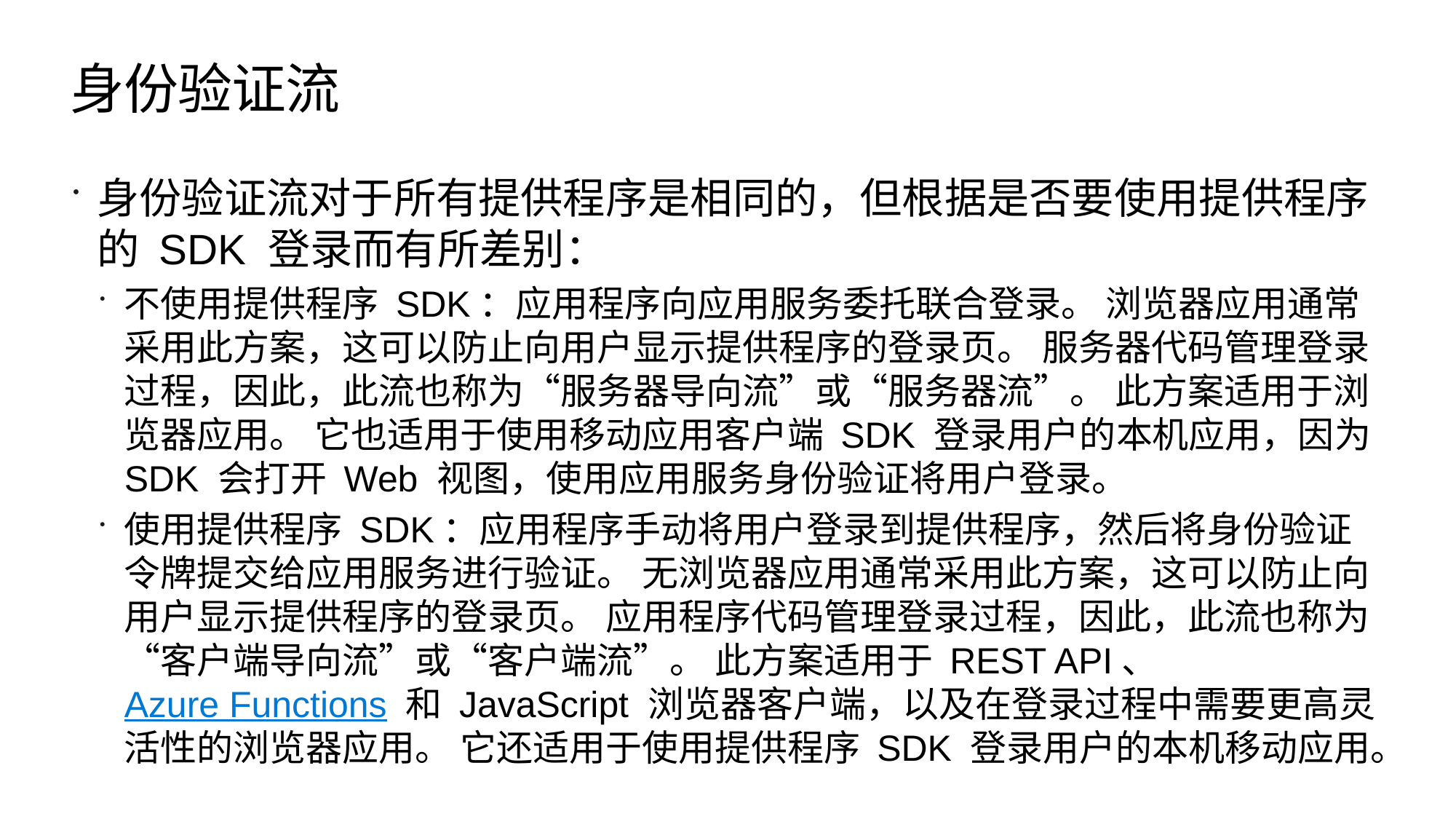

# 身份验证流
身份验证流对于所有提供程序是相同的，但根据是否要使用提供程序的 SDK 登录而有所差别：
不使用提供程序 SDK：应用程序向应用服务委托联合登录。 浏览器应用通常采用此方案，这可以防止向用户显示提供程序的登录页。 服务器代码管理登录过程，因此，此流也称为“服务器导向流”或“服务器流”。 此方案适用于浏览器应用。 它也适用于使用移动应用客户端 SDK 登录用户的本机应用，因为 SDK 会打开 Web 视图，使用应用服务身份验证将用户登录。
使用提供程序 SDK：应用程序手动将用户登录到提供程序，然后将身份验证令牌提交给应用服务进行验证。 无浏览器应用通常采用此方案，这可以防止向用户显示提供程序的登录页。 应用程序代码管理登录过程，因此，此流也称为“客户端导向流”或“客户端流”。 此方案适用于 REST API、Azure Functions 和 JavaScript 浏览器客户端，以及在登录过程中需要更高灵活性的浏览器应用。 它还适用于使用提供程序 SDK 登录用户的本机移动应用。